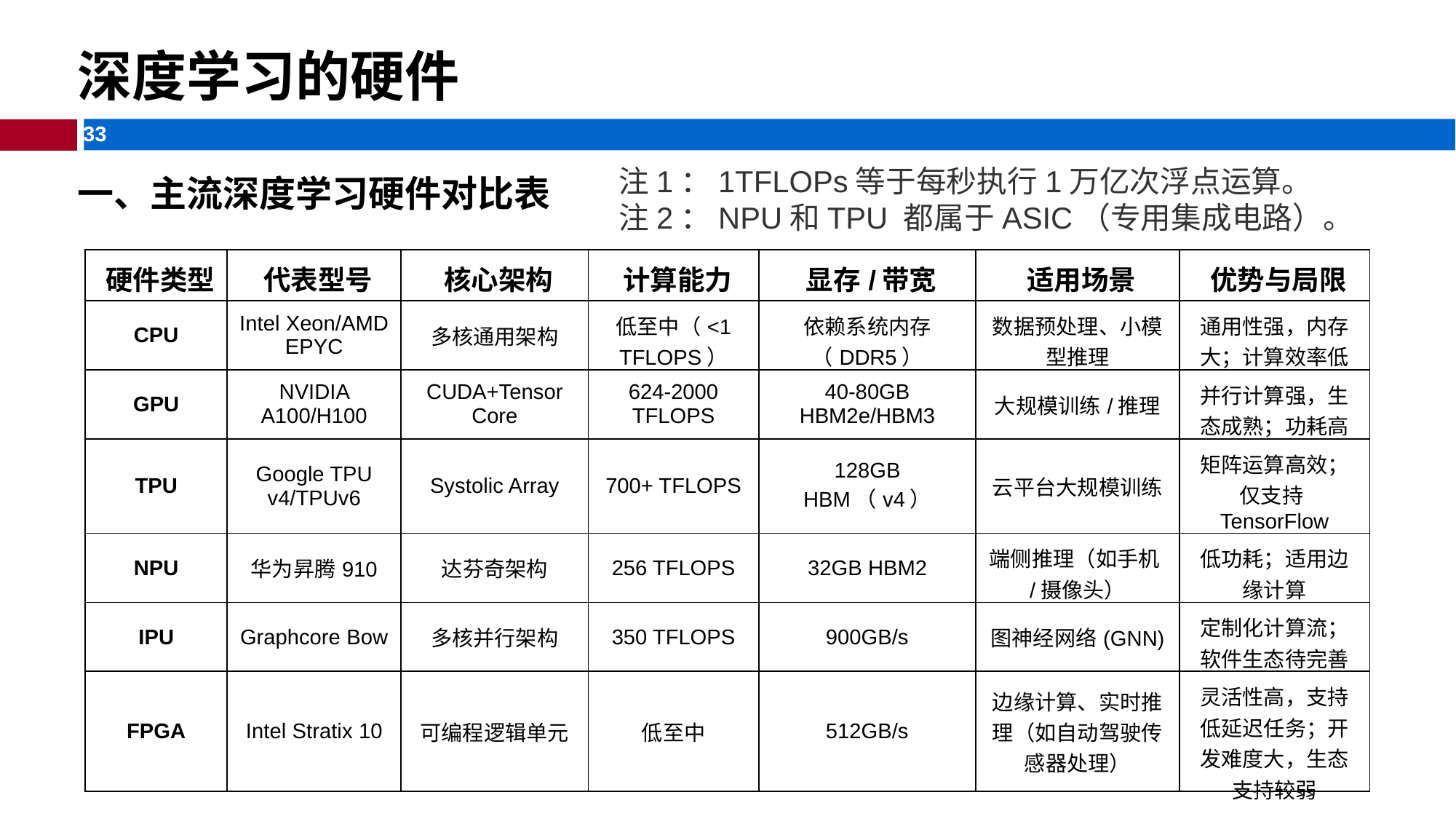

深度学习的硬件
注1：1TFLOPs等于每秒执行1万亿次浮点运算‌‌。
注2：NPU和TPU 都属于ASIC（专用集成电路）​。
一、主流深度学习硬件对比表​
| ​​硬件类型​​ | ​​代表型号​​ | ​​核心架构​​ | ​​计算能力​​ | ​​显存/带宽​​ | ​​适用场景​​ | ​​优势与局限​​ |
| --- | --- | --- | --- | --- | --- | --- |
| ​​CPU​​ | Intel Xeon/AMD EPYC | 多核通用架构 | 低至中（<1 TFLOPS） | 依赖系统内存（DDR5） | 数据预处理、小模型推理 | 通用性强，内存大；计算效率低 |
| ​​GPU​​ | NVIDIA A100/H100 | CUDA+Tensor Core | 624-2000 TFLOPS | 40-80GB HBM2e/HBM3 | 大规模训练/推理 | 并行计算强，生态成熟；功耗高 |
| ​​TPU​​ | Google TPU v4/TPUv6 | Systolic Array | 700+ TFLOPS | 128GB HBM（v4） | 云平台大规模训练 | 矩阵运算高效；仅支持TensorFlow |
| ​​NPU​​ | 华为昇腾910 | 达芬奇架构 | 256 TFLOPS | 32GB HBM2 | 端侧推理（如手机/摄像头） | 低功耗；适用边缘计算 |
| ​​IPU​​ | Graphcore Bow | 多核并行架构 | 350 TFLOPS | 900GB/s | 图神经网络(GNN) | 定制化计算流；软件生态待完善 |
| ​FPGA | Intel Stratix 10 | 可编程逻辑单元 | 低至中 | 512GB/s | 边缘计算、实时推理（如自动驾驶传感器处理） | 灵活性高，支持低延迟任务；开发难度大，生态支持较弱 |